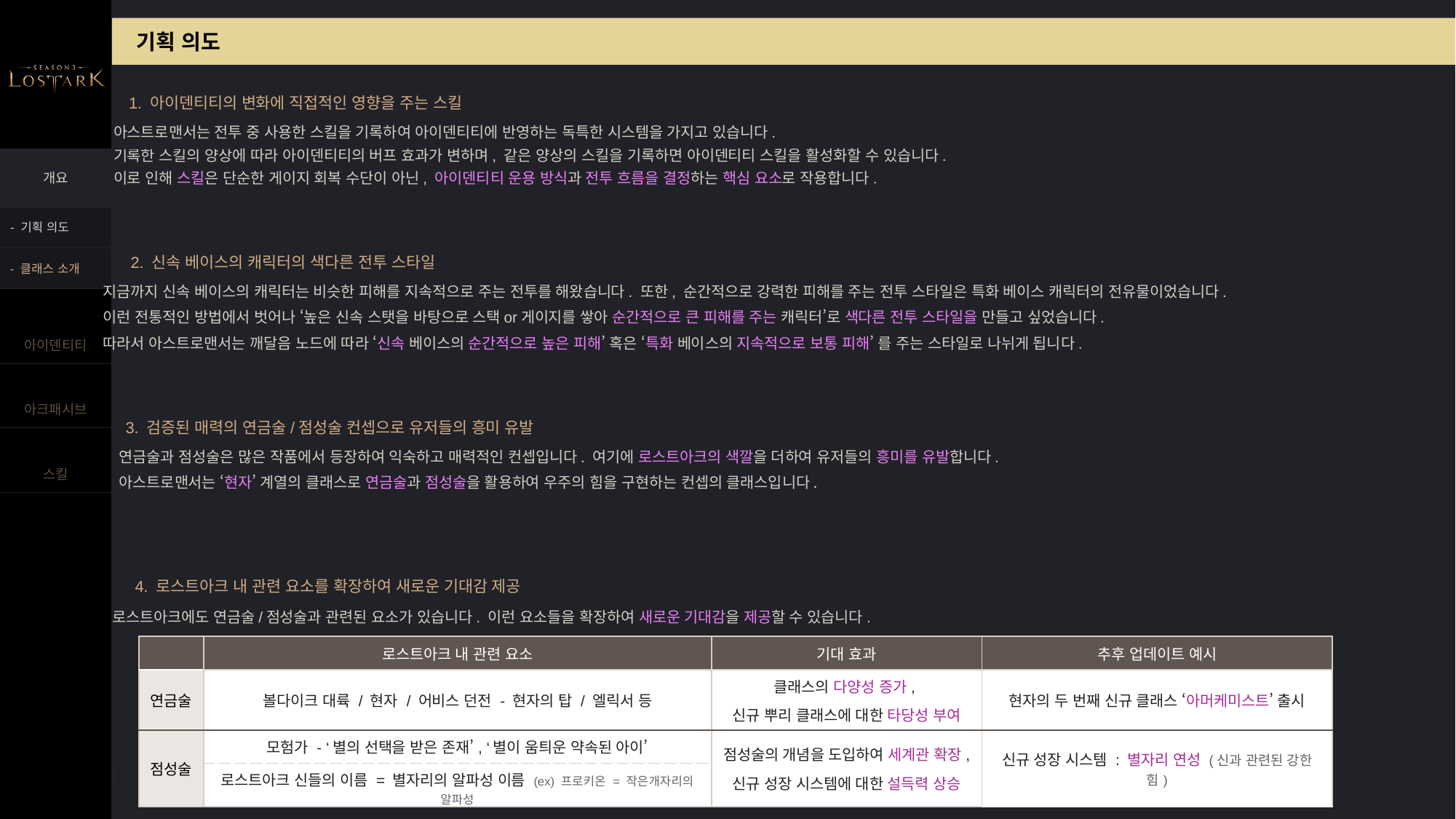

기획 의도
1. 아이덴티티의 변화에 직접적인 영향을 주는 스킬
아스트로맨서는 전투 중 사용한 스킬을 기록하여 아이덴티티에 반영하는 독특한 시스템을 가지고 있습니다.
기록한 스킬의 양상에 따라 아이덴티티의 버프 효과가 변하며, 같은 양상의 스킬을 기록하면 아이덴티티 스킬을 활성화할 수 있습니다.
이로 인해 스킬은 단순한 게이지 회복 수단이 아닌, 아이덴티티 운용 방식과 전투 흐름을 결정하는 핵심 요소로 작용합니다.
- 기획 의도
- 클래스 소개
2. 신속 베이스의 캐릭터의 색다른 전투 스타일
지금까지 신속 베이스의 캐릭터는 비슷한 피해를 지속적으로 주는 전투를 해왔습니다. 또한, 순간적으로 강력한 피해를 주는 전투 스타일은 특화 베이스 캐릭터의 전유물이었습니다.
이런 전통적인 방법에서 벗어나 ‘높은 신속 스탯을 바탕으로 스택or게이지를 쌓아 순간적으로 큰 피해를 주는 캐릭터’로 색다른 전투 스타일을 만들고 싶었습니다.
따라서 아스트로맨서는 깨달음 노드에 따라 ‘신속 베이스의 순간적으로 높은 피해’ 혹은 ‘특화 베이스의 지속적으로 보통 피해’ 를 주는 스타일로 나뉘게 됩니다.
3. 검증된 매력의 연금술/점성술 컨셉으로 유저들의 흥미 유발
연금술과 점성술은 많은 작품에서 등장하여 익숙하고 매력적인 컨셉입니다. 여기에 로스트아크의 색깔을 더하여 유저들의 흥미를 유발합니다.
아스트로맨서는 ‘현자’ 계열의 클래스로 연금술과 점성술을 활용하여 우주의 힘을 구현하는 컨셉의 클래스입니다.

4. 로스트아크 내 관련 요소를 확장하여 새로운 기대감 제공
로스트아크에도 연금술/점성술과 관련된 요소가 있습니다. 이런 요소들을 확장하여 새로운 기대감을 제공할 수 있습니다.
|  | 로스트아크 내 관련 요소 | 기대 효과 | 추후 업데이트 예시 |
| --- | --- | --- | --- |
| 연금술 | 볼다이크 대륙 / 현자 / 어비스 던전 - 현자의 탑 / 엘릭서 등 | 클래스의 다양성 증가, 신규 뿌리 클래스에 대한 타당성 부여 | 현자의 두 번째 신규 클래스 ‘아머케미스트’ 출시 |
| 점성술 | 모험가 - ‘별의 선택을 받은 존재’, ‘별이 움틔운 약속된 아이’ | 점성술의 개념을 도입하여 세계관 확장, 신규 성장 시스템에 대한 설득력 상승 | 신규 성장 시스템 : 별자리 연성 (신과 관련된 강한 힘) |
|  | 로스트아크 신들의 이름 = 별자리의 알파성 이름 (ex) 프로키온 = 작은개자리의 알파성 |  |  |
# 클래스 소개 -